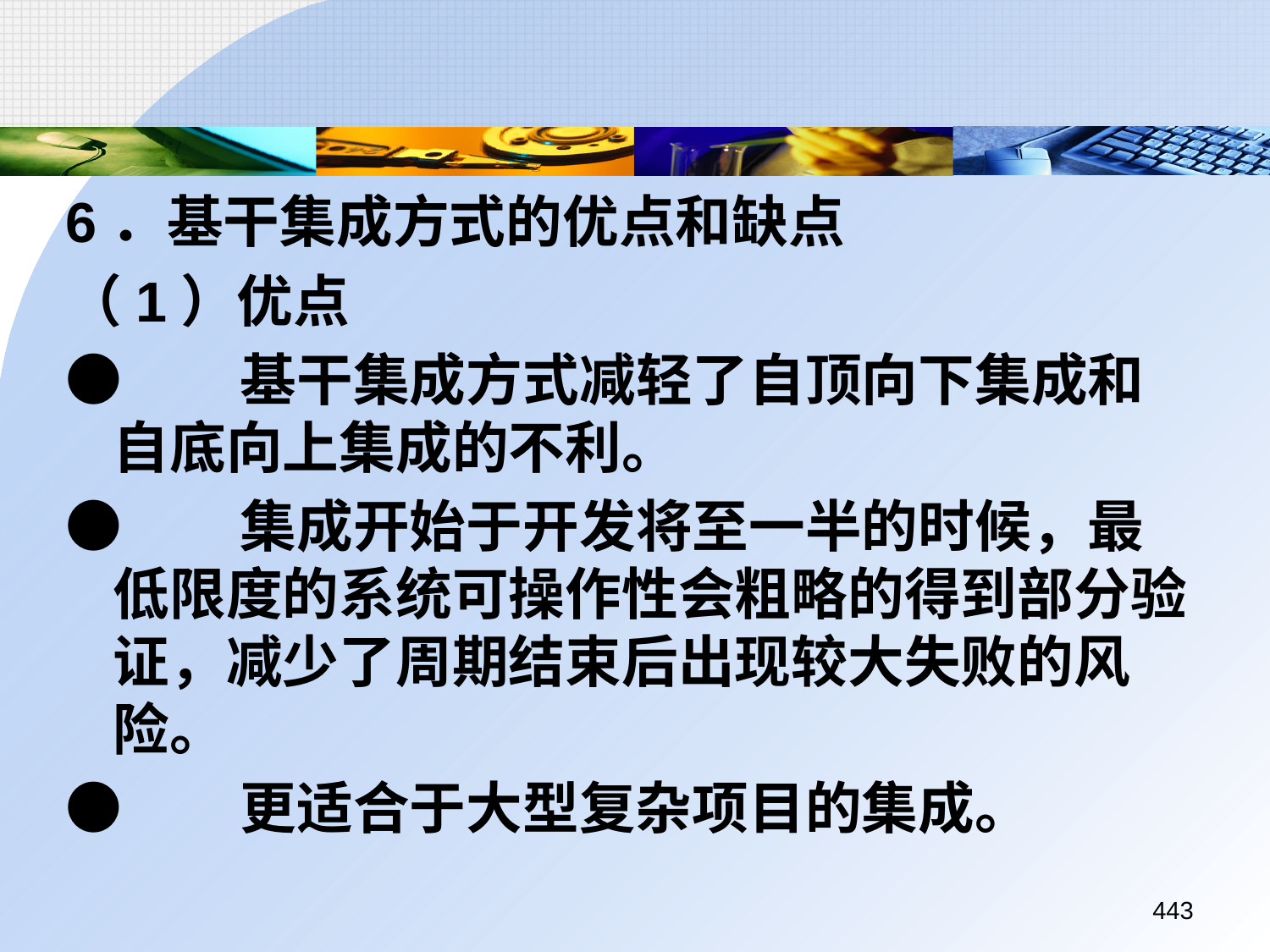

6．基干集成方式的优点和缺点
（1）优点
●	基干集成方式减轻了自顶向下集成和自底向上集成的不利。
●	集成开始于开发将至一半的时候，最低限度的系统可操作性会粗略的得到部分验证，减少了周期结束后出现较大失败的风险。
●	更适合于大型复杂项目的集成。
443